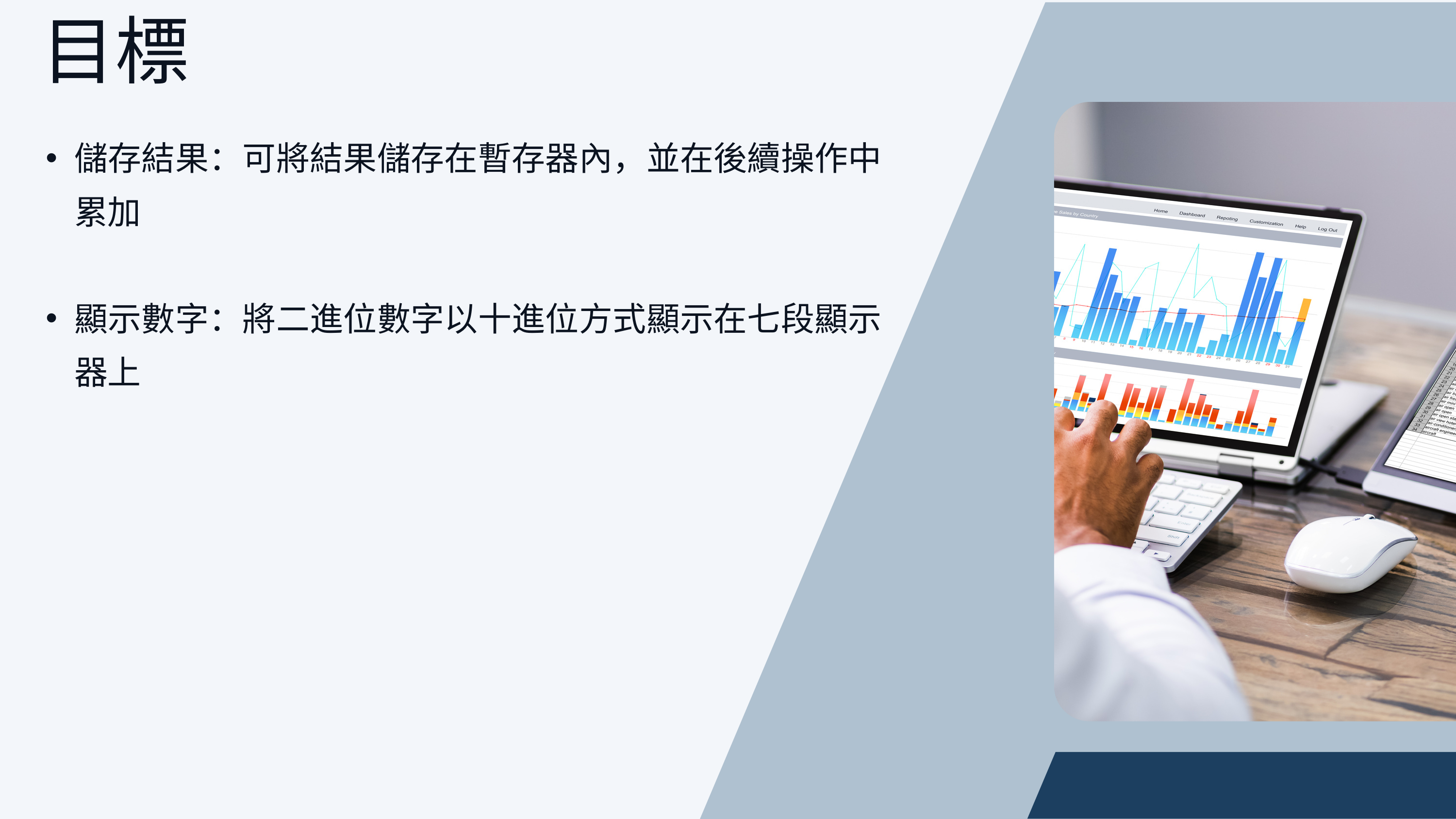

目標

儲存結果：可將結果儲存在暫存器內，並在後續操作中累加

顯示數字：將二進位數字以十進位方式顯示在七段顯示器上